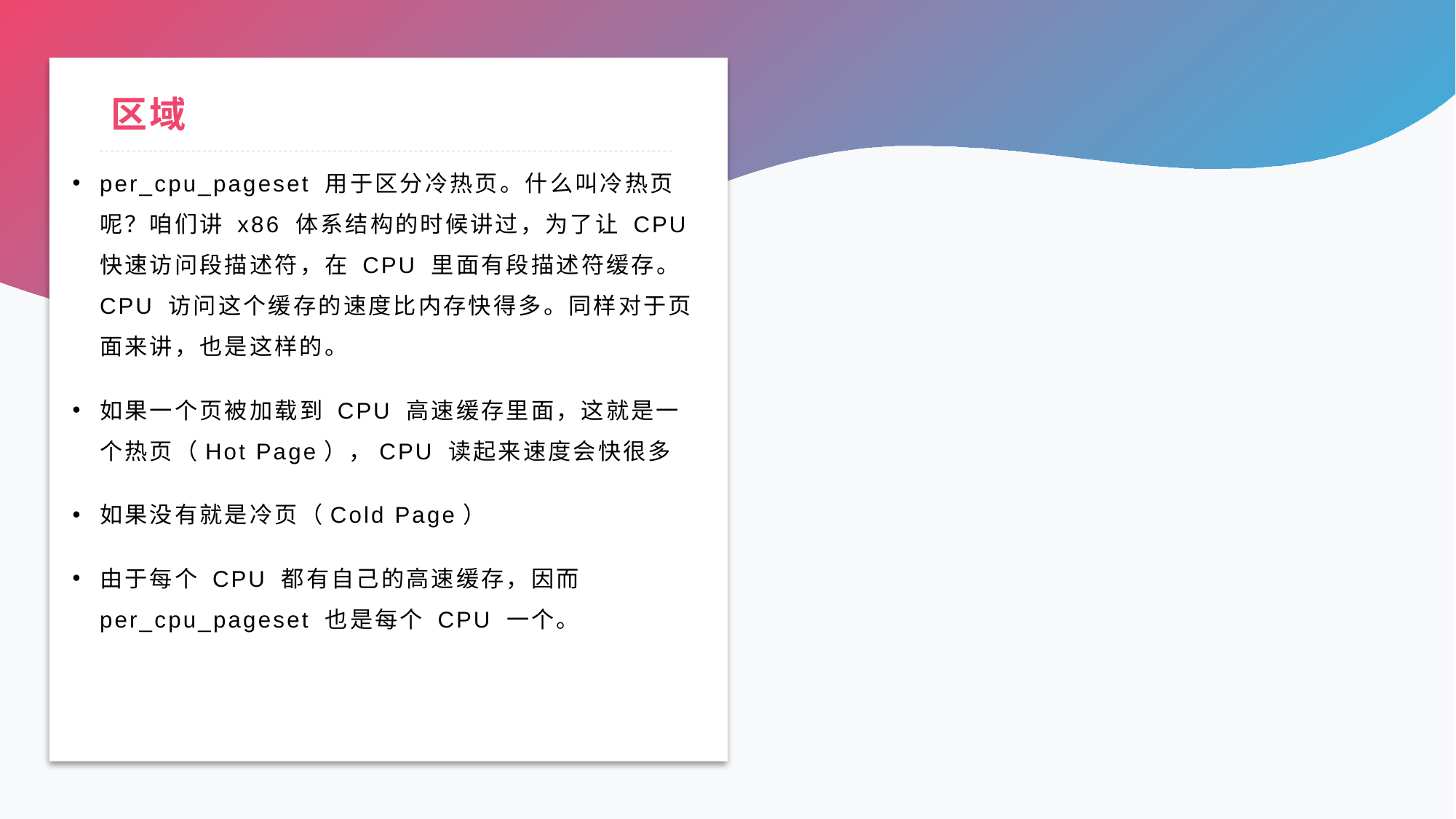

# 区域
per_cpu_pageset 用于区分冷热页。什么叫冷热页呢？咱们讲 x86 体系结构的时候讲过，为了让 CPU 快速访问段描述符，在 CPU 里面有段描述符缓存。CPU 访问这个缓存的速度比内存快得多。同样对于页面来讲，也是这样的。
如果一个页被加载到 CPU 高速缓存里面，这就是一个热页（Hot Page），CPU 读起来速度会快很多
如果没有就是冷页（Cold Page）
由于每个 CPU 都有自己的高速缓存，因而 per_cpu_pageset 也是每个 CPU 一个。